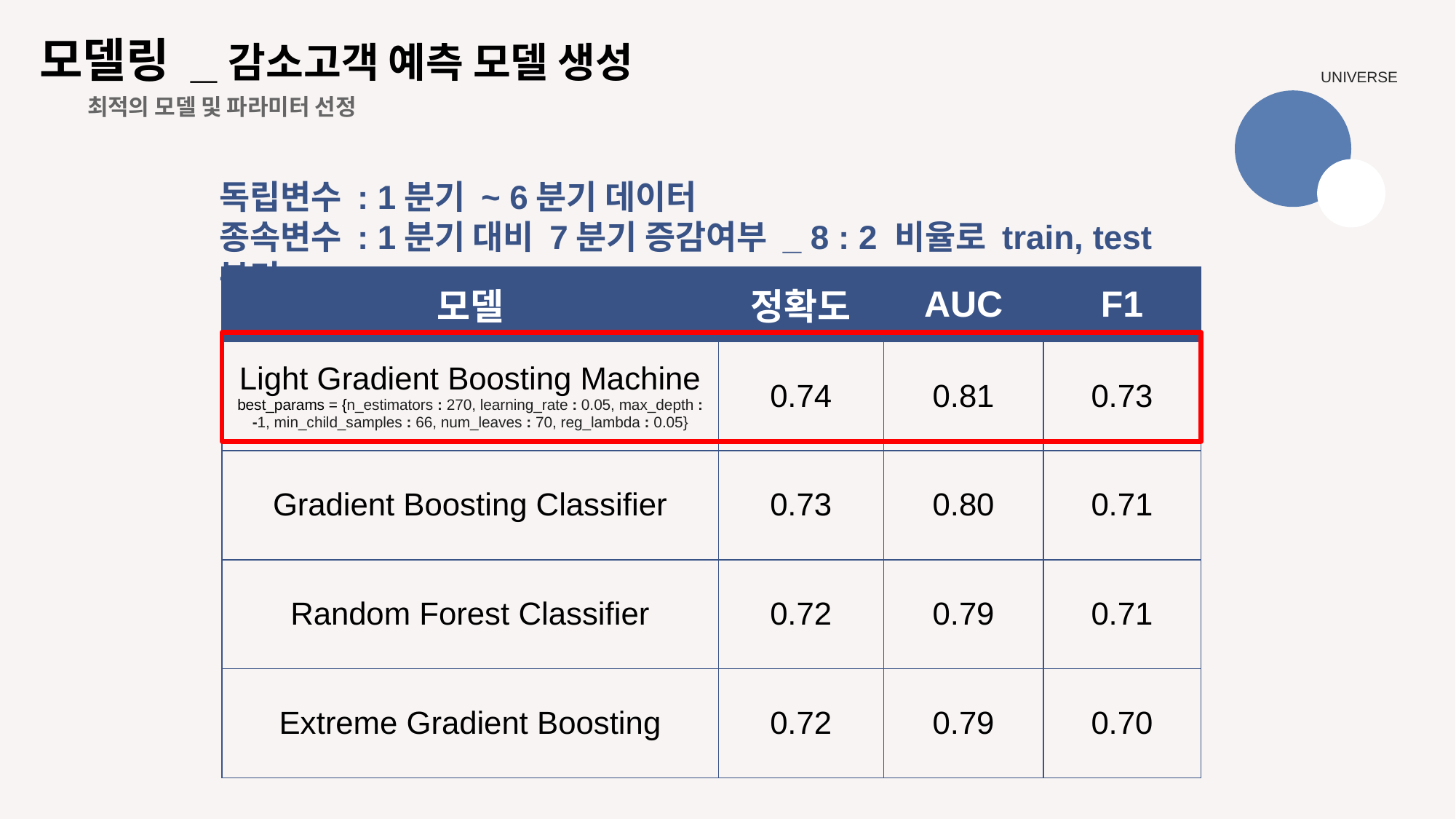

모델링 _감소고객 예측 모델 생성
UNIVERSE
 최적의 모델 및 파라미터 선정

독립변수 : 1분기 ~ 6분기 데이터
종속변수 : 1분기 대비 7분기 증감여부 _ 8 : 2 비율로 train, test 분리
| 모델 | 정확도 | AUC | F1 |
| --- | --- | --- | --- |
| Light Gradient Boosting Machine best\_params = {n\_estimators : 270, learning\_rate : 0.05, max\_depth : -1, min\_child\_samples : 66, num\_leaves : 70, reg\_lambda : 0.05} | 0.74 | 0.81 | 0.73 |
| Gradient Boosting Classifier | 0.73 | 0.80 | 0.71 |
| Random Forest Classifier | 0.72 | 0.79 | 0.71 |
| Extreme Gradient Boosting | 0.72 | 0.79 | 0.70 |